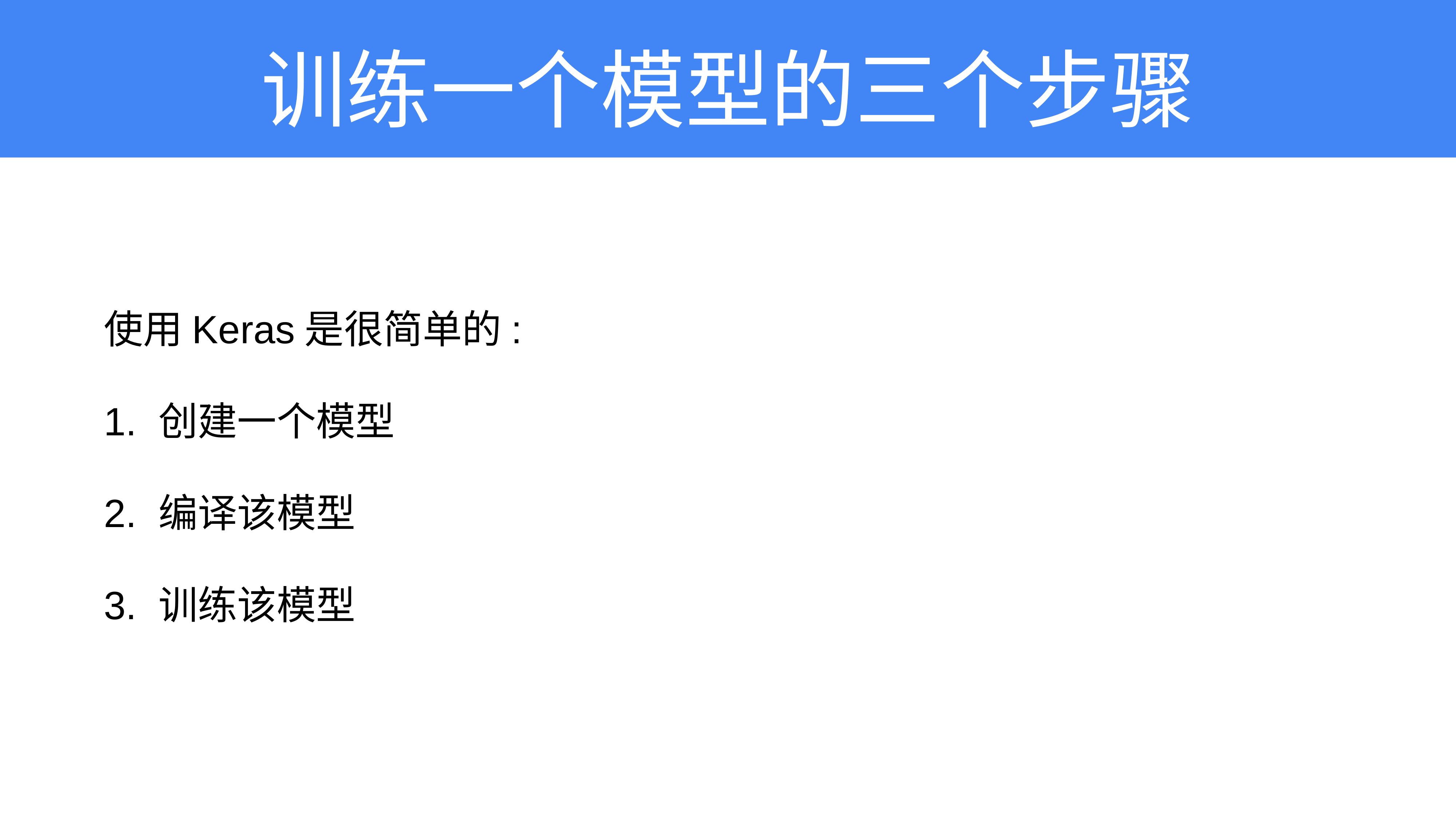

# 训练一个模型的三个步骤
使用Keras是很简单的:
创建一个模型
编译该模型
训练该模型